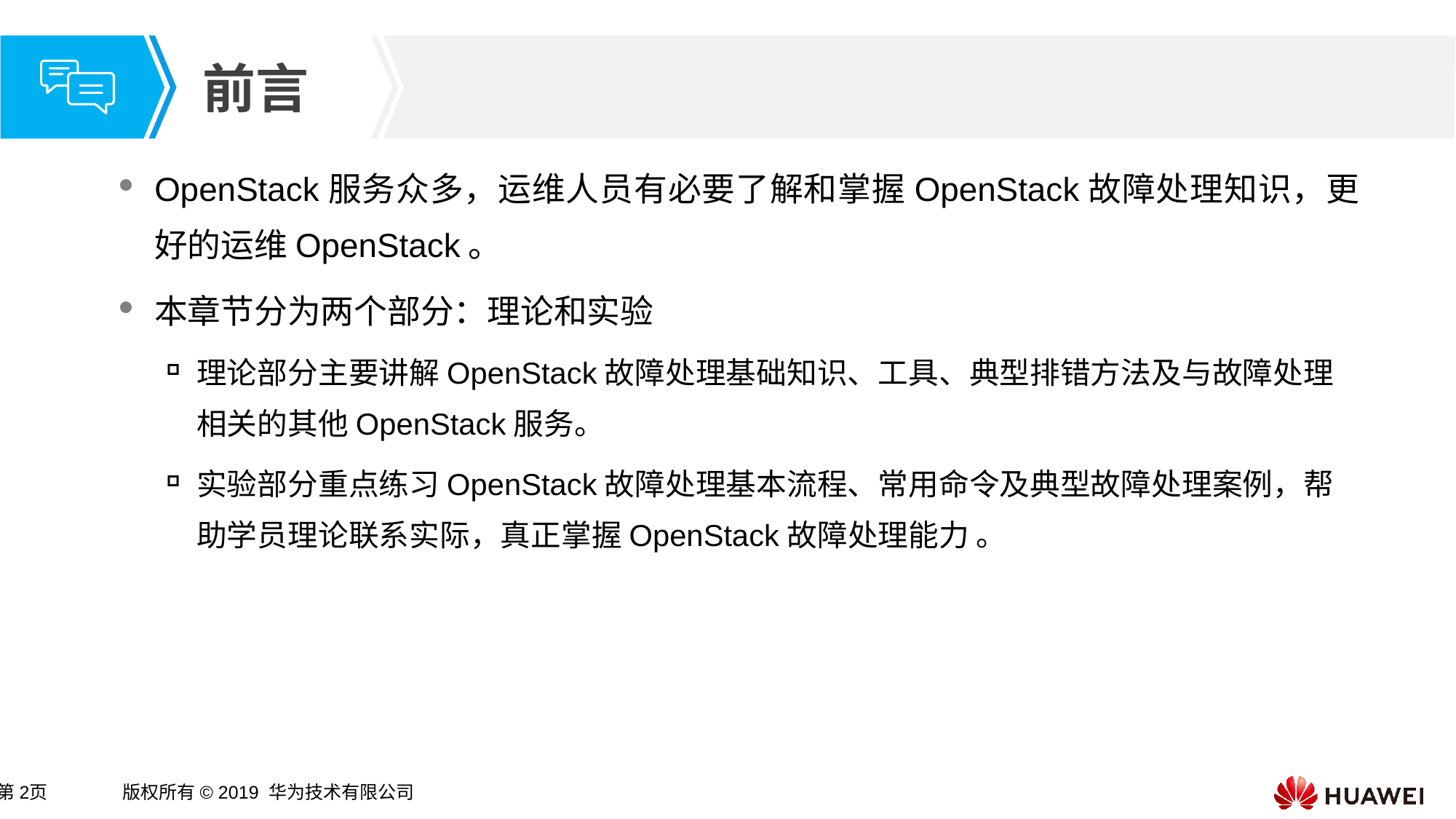

OpenStack服务众多，运维人员有必要了解和掌握OpenStack故障处理知识，更好的运维OpenStack。
本章节分为两个部分：理论和实验
理论部分主要讲解OpenStack故障处理基础知识、工具、典型排错方法及与故障处理相关的其他OpenStack服务。
实验部分重点练习OpenStack故障处理基本流程、常用命令及典型故障处理案例，帮助学员理论联系实际，真正掌握OpenStack故障处理能力 。